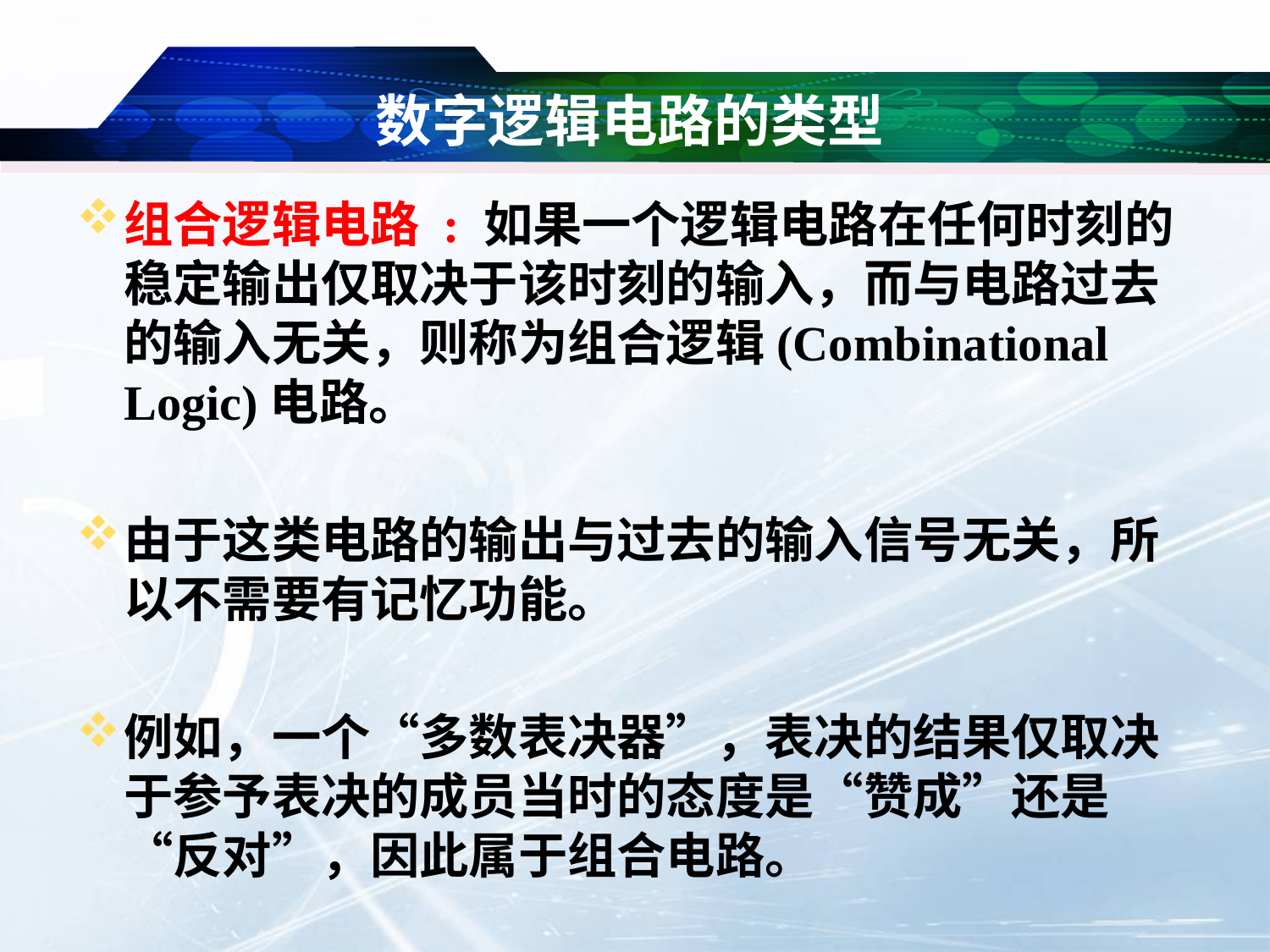

# 数字逻辑电路的类型
组合逻辑电路 : 如果一个逻辑电路在任何时刻的稳定输出仅取决于该时刻的输入，而与电路过去的输入无关，则称为组合逻辑(Combinational Logic)电路。

由于这类电路的输出与过去的输入信号无关，所以不需要有记忆功能。

例如，一个“多数表决器”，表决的结果仅取决于参予表决的成员当时的态度是“赞成”还是“反对”，因此属于组合电路。